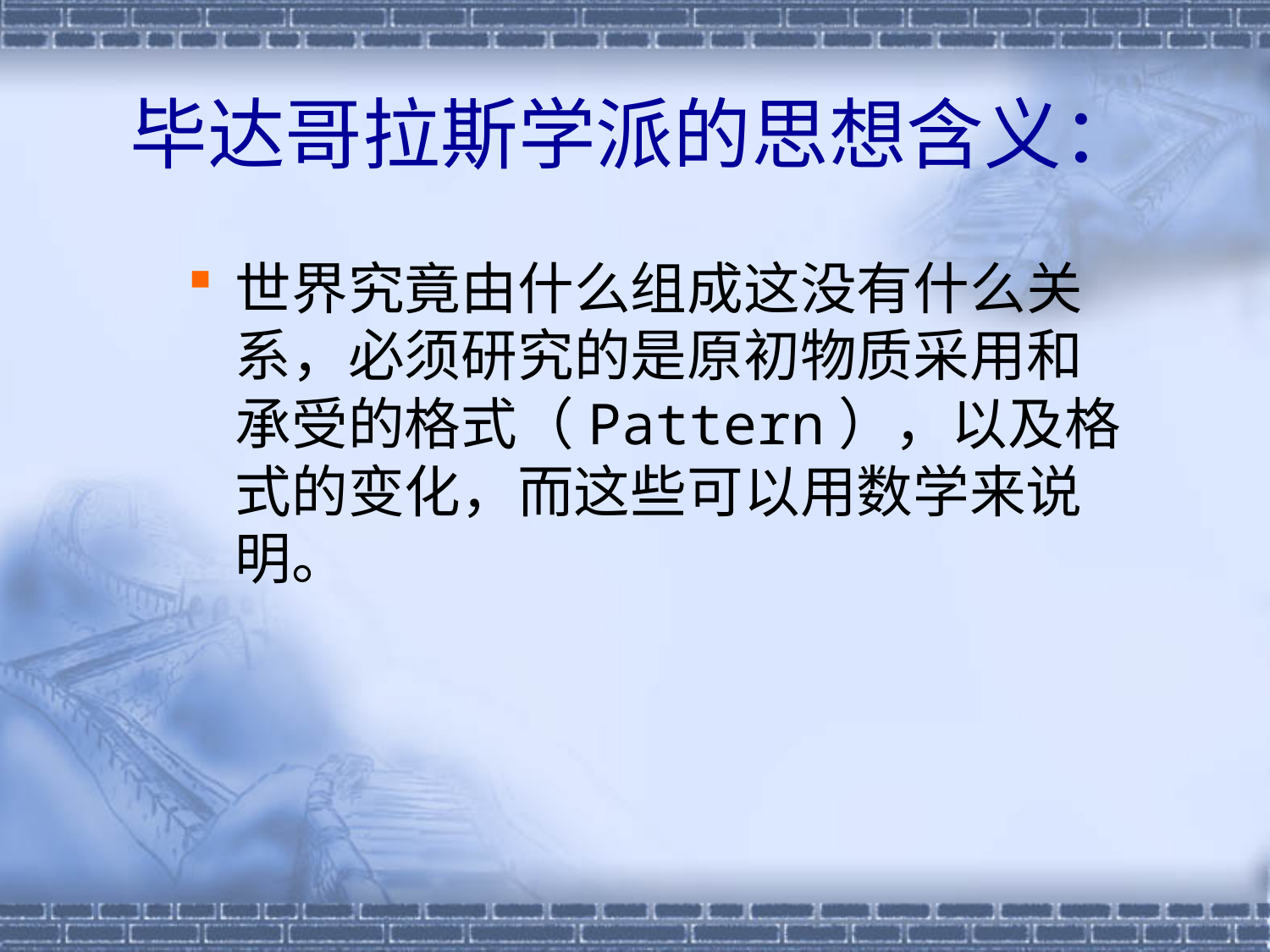

# 毕达哥拉斯学派的思想含义：
世界究竟由什么组成这没有什么关系，必须研究的是原初物质采用和承受的格式（Pattern），以及格式的变化，而这些可以用数学来说明。